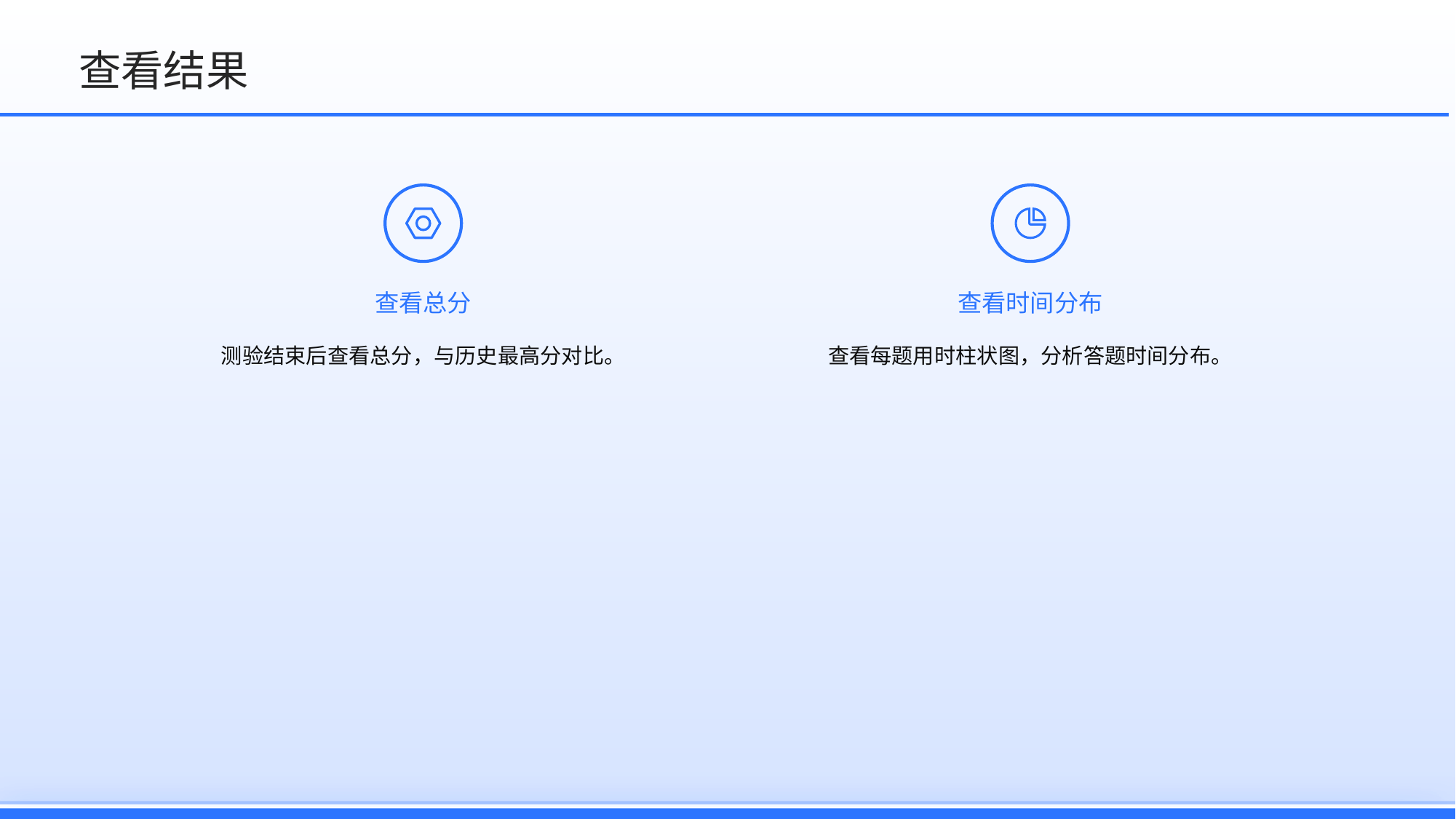

查看结果

查看总分
查看时间分布
测验结束后查看总分，与历史最高分对比。
查看每题用时柱状图，分析答题时间分布。